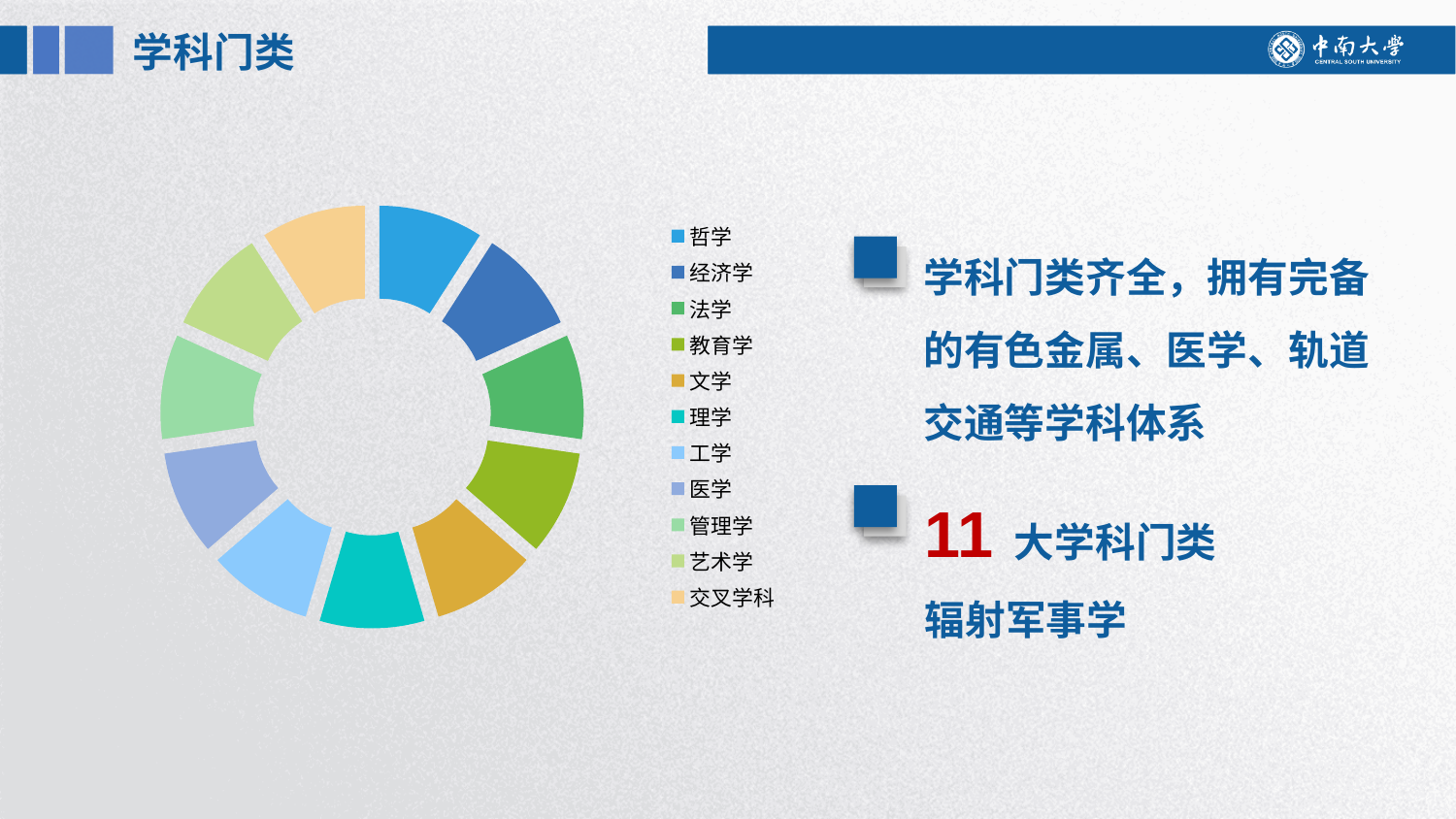

学科门类

### Chart

| Category |  |
|---|---|
| 哲学 | 1.0 |
| 经济学 | 1.0 |
| 法学 | 1.0 |
| 教育学 | 1.0 |
| 文学 | 1.0 |
| 理学 | 1.0 |
| 工学 | 1.0 |
| 医学 | 1.0 |
| 管理学 | 1.0 |
| 艺术学 | 1.0 |
| 交叉学科 | 1.0 |
学科门类齐全，拥有完备的有色金属、医学、轨道交通等学科体系

11 大学科门类
辐射军事学